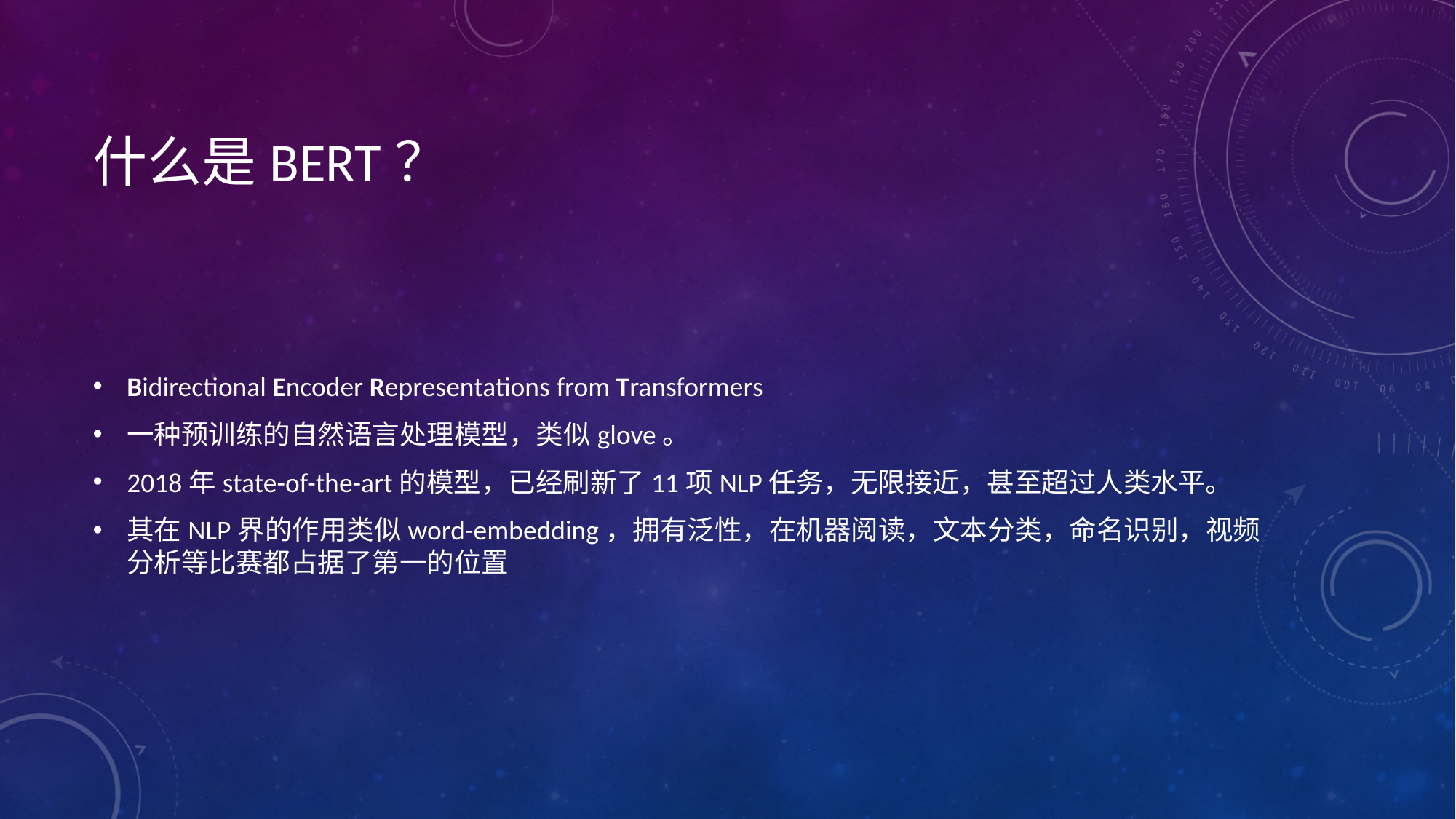

# 什么是Bert？
Bidirectional Encoder Representations from Transformers
一种预训练的自然语言处理模型，类似glove。
2018年state-of-the-art的模型，已经刷新了11项NLP任务，无限接近，甚至超过人类水平。
其在NLP界的作用类似word-embedding，拥有泛性，在机器阅读，文本分类，命名识别，视频分析等比赛都占据了第一的位置